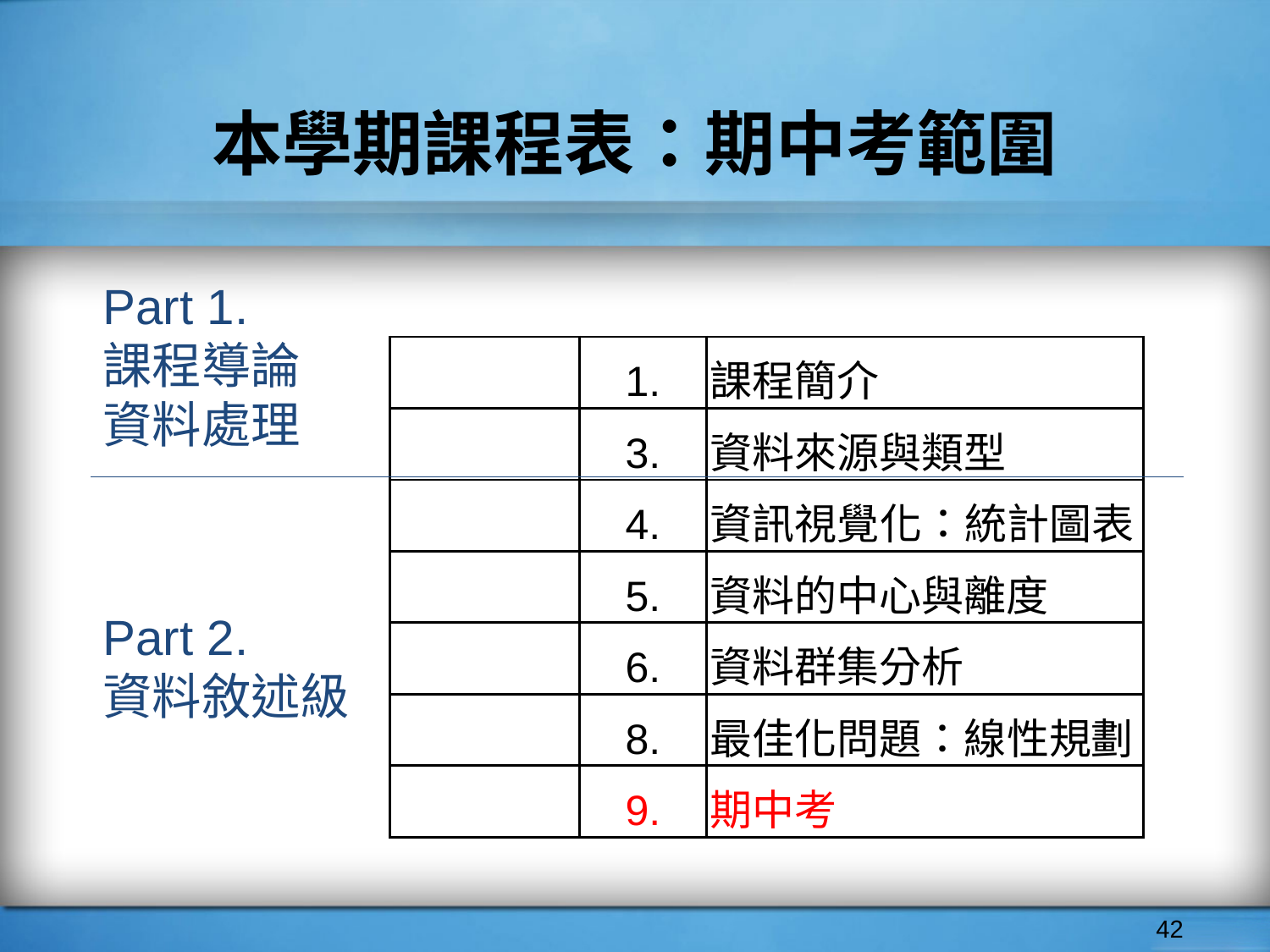

# 本學期課程表：期中考範圍
Part 1.
課程導論
資料處理
|  | 1. | 課程簡介 |
| --- | --- | --- |
|  | 3. | 資料來源與類型 |
|  | 4. | 資訊視覺化：統計圖表 |
|  | 5. | 資料的中心與離度 |
|  | 6. | 資料群集分析 |
|  | 8. | 最佳化問題：線性規劃 |
|  | 9. | 期中考 |
Part 2.
資料敘述級
42